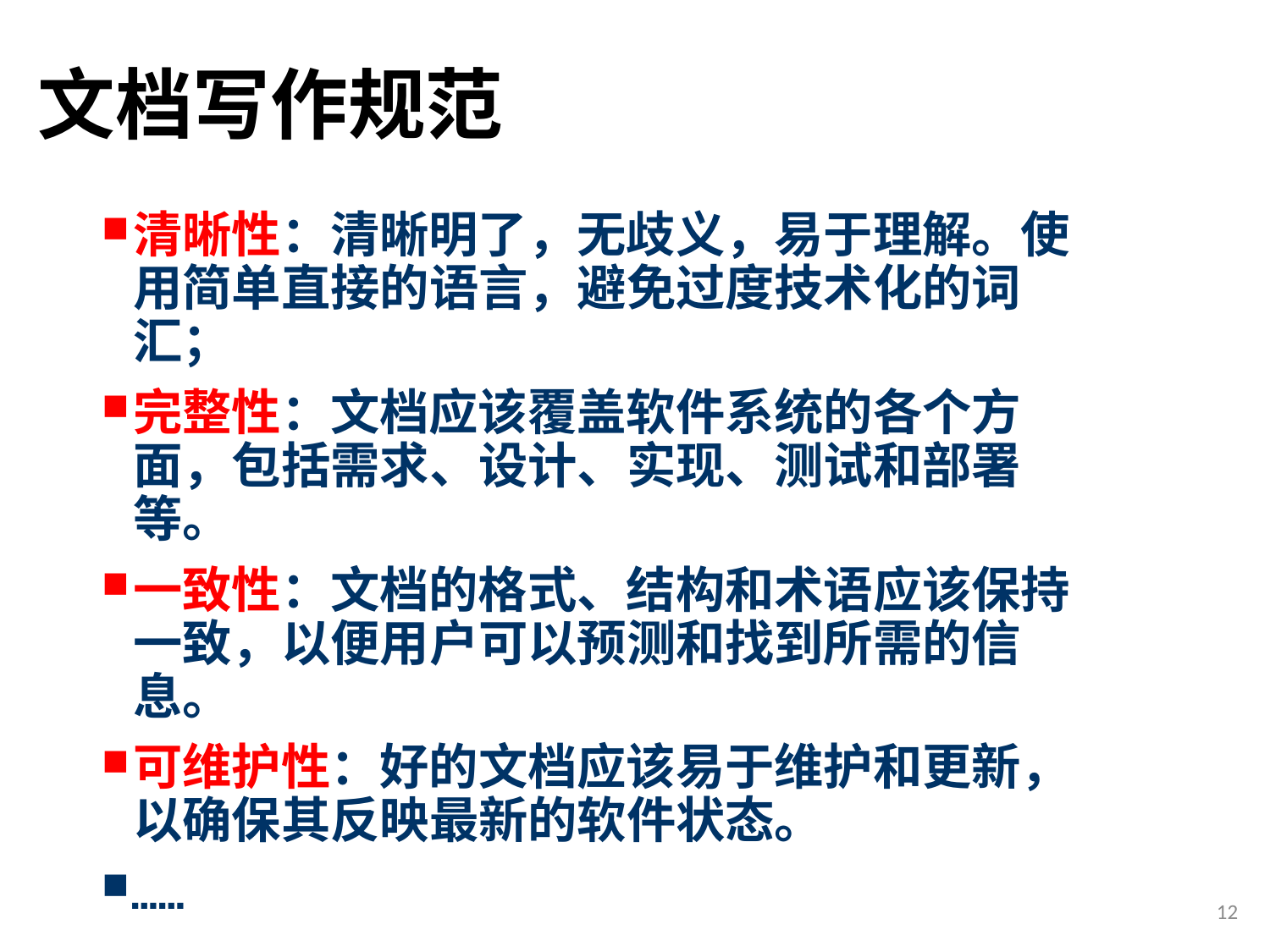

# 文档写作规范
清晰性：清晰明了，无歧义，易于理解。使用简单直接的语言，避免过度技术化的词汇；
完整性：文档应该覆盖软件系统的各个方面，包括需求、设计、实现、测试和部署等。
一致性：文档的格式、结构和术语应该保持一致，以便用户可以预测和找到所需的信息。
可维护性：好的文档应该易于维护和更新，以确保其反映最新的软件状态。
……

12